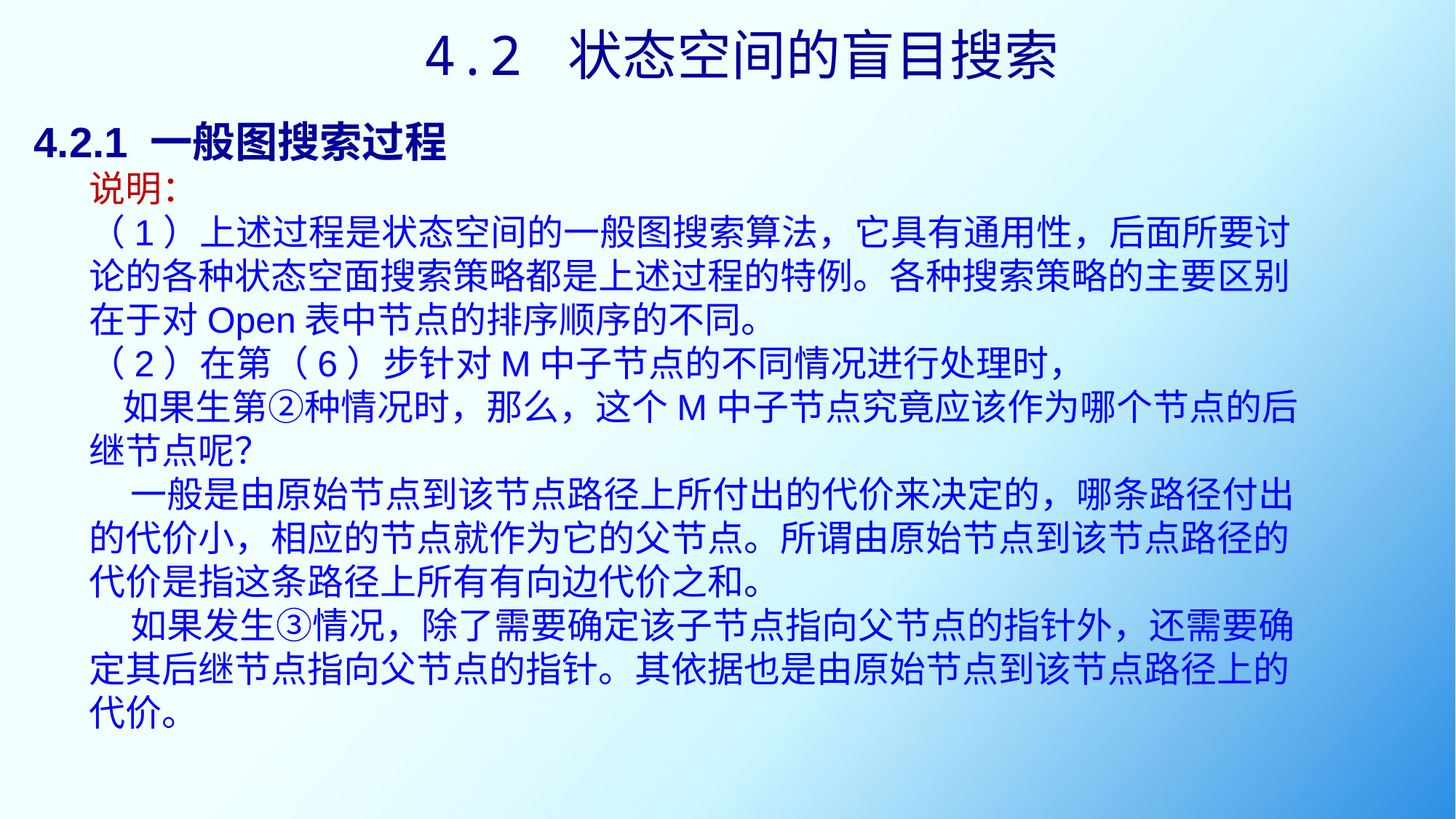

4.2 状态空间的盲目搜索
# 4.2.1 一般图搜索过程
说明：
（1）上述过程是状态空间的一般图搜索算法，它具有通用性，后面所要讨论的各种状态空面搜索策略都是上述过程的特例。各种搜索策略的主要区别在于对Open表中节点的排序顺序的不同。
（2）在第（6）步针对M中子节点的不同情况进行处理时，
   如果生第②种情况时，那么，这个M中子节点究竟应该作为哪个节点的后继节点呢？
    一般是由原始节点到该节点路径上所付出的代价来决定的，哪条路径付出的代价小，相应的节点就作为它的父节点。所谓由原始节点到该节点路径的代价是指这条路径上所有有向边代价之和。
    如果发生③情况，除了需要确定该子节点指向父节点的指针外，还需要确定其后继节点指向父节点的指针。其依据也是由原始节点到该节点路径上的代价。